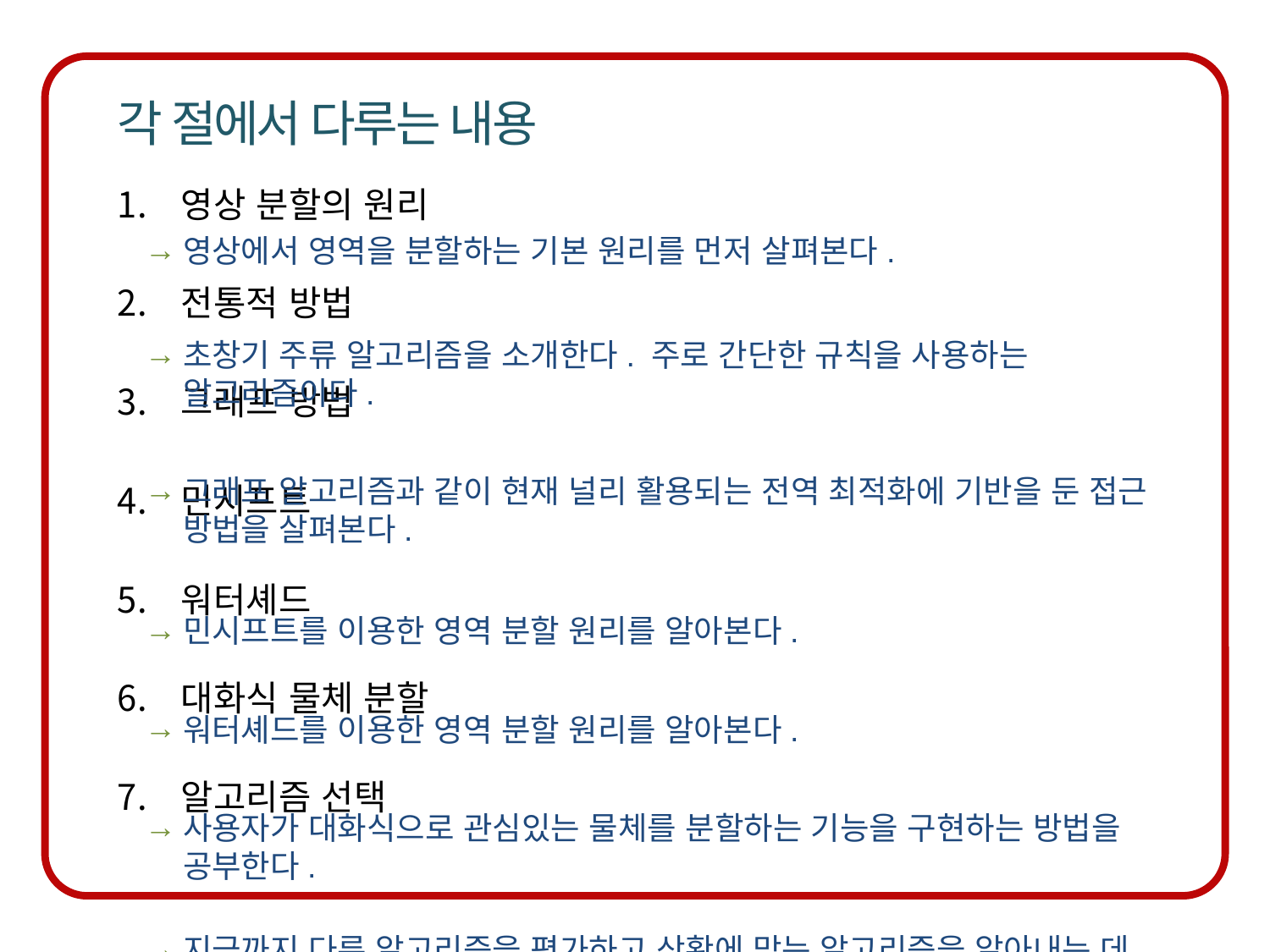

영상에서 영역을 분할하는 기본 원리를 먼저 살펴본다.

초창기 주류 알고리즘을 소개한다. 주로 간단한 규칙을 사용하는 알고리즘이다.

그래프 알고리즘과 같이 현재 널리 활용되는 전역 최적화에 기반을 둔 접근 방법을 살펴본다.

민시프트를 이용한 영역 분할 원리를 알아본다.

워터셰드를 이용한 영역 분할 원리를 알아본다.

사용자가 대화식으로 관심있는 물체를 분할하는 기능을 구현하는 방법을 공부한다.

지금까지 다룬 알고리즘을 평가하고 상황에 맞는 알고리즘을 알아내는 데 쓸 수 있는 데이터베이스들을 살펴본다.

영상 분할의 원리

전통적 방법

그래프 방법

민시프트

워터셰드

대화식 물체 분할

알고리즘 선택